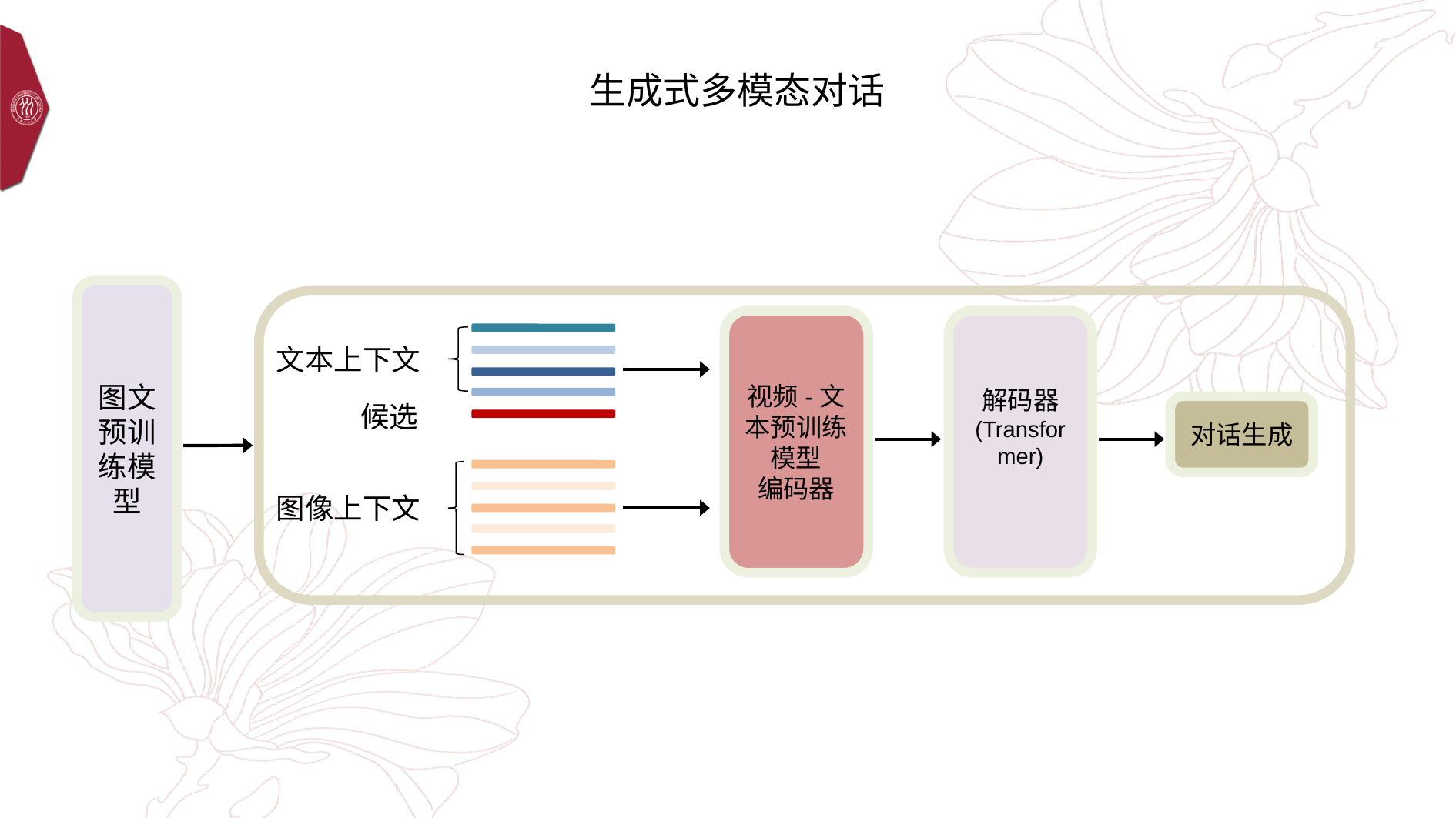

生成式多模态对话
图文预训练模型

解码器
(Transformer)

视频-文本预训练模型
编码器

文本上下文

候选
对话生成

图像上下文